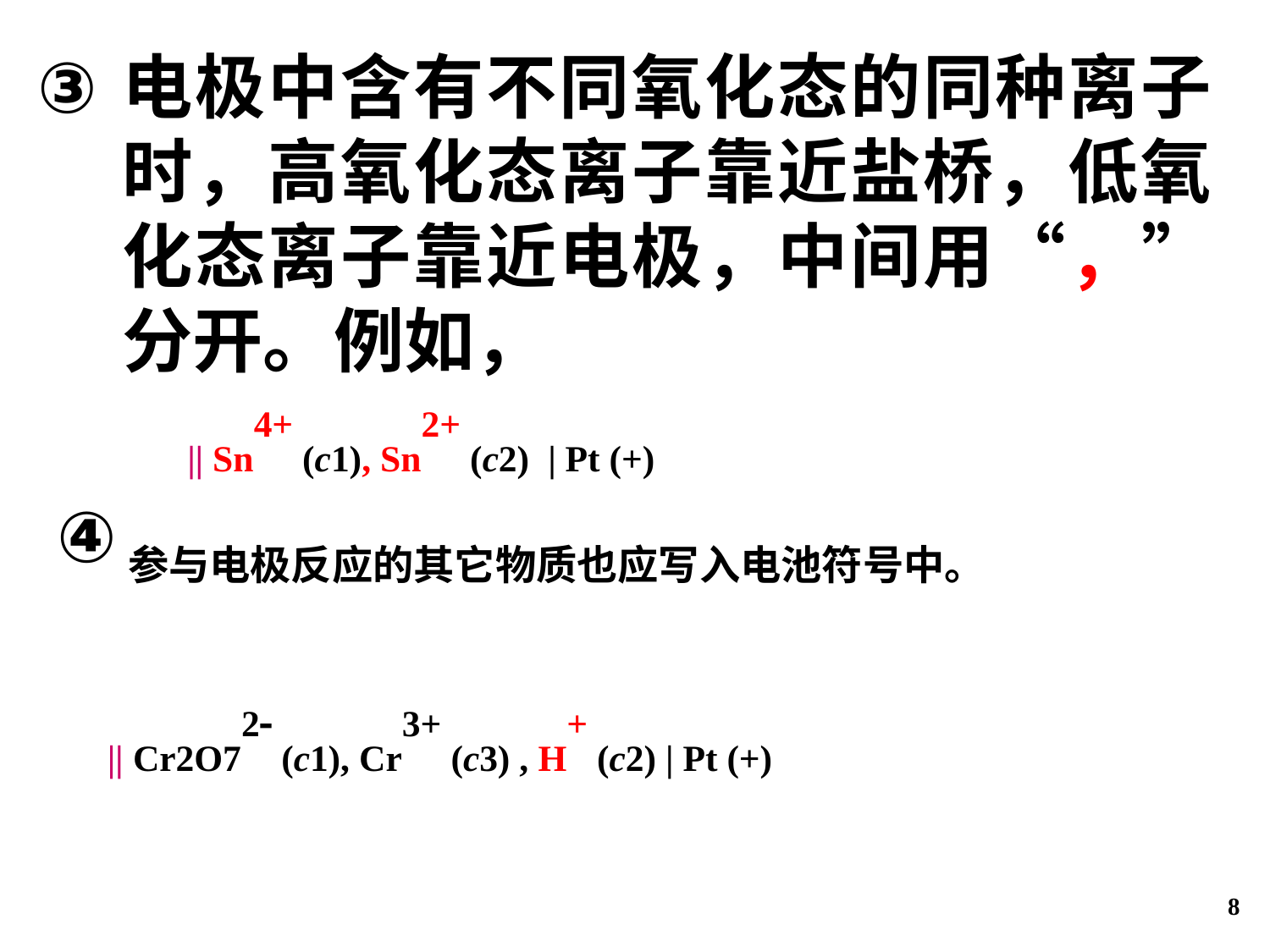

电极中含有不同氧化态的同种离子时，高氧化态离子靠近盐桥，低氧化态离子靠近电极，中间用“，”分开。例如，
|| Sn4+ (c1), Sn2+ (c2)  | Pt (+)
参与电极反应的其它物质也应写入电池符号中。
|| Cr2O72− (c1), Cr3+ (c3) , H+ (c2) | Pt (+)